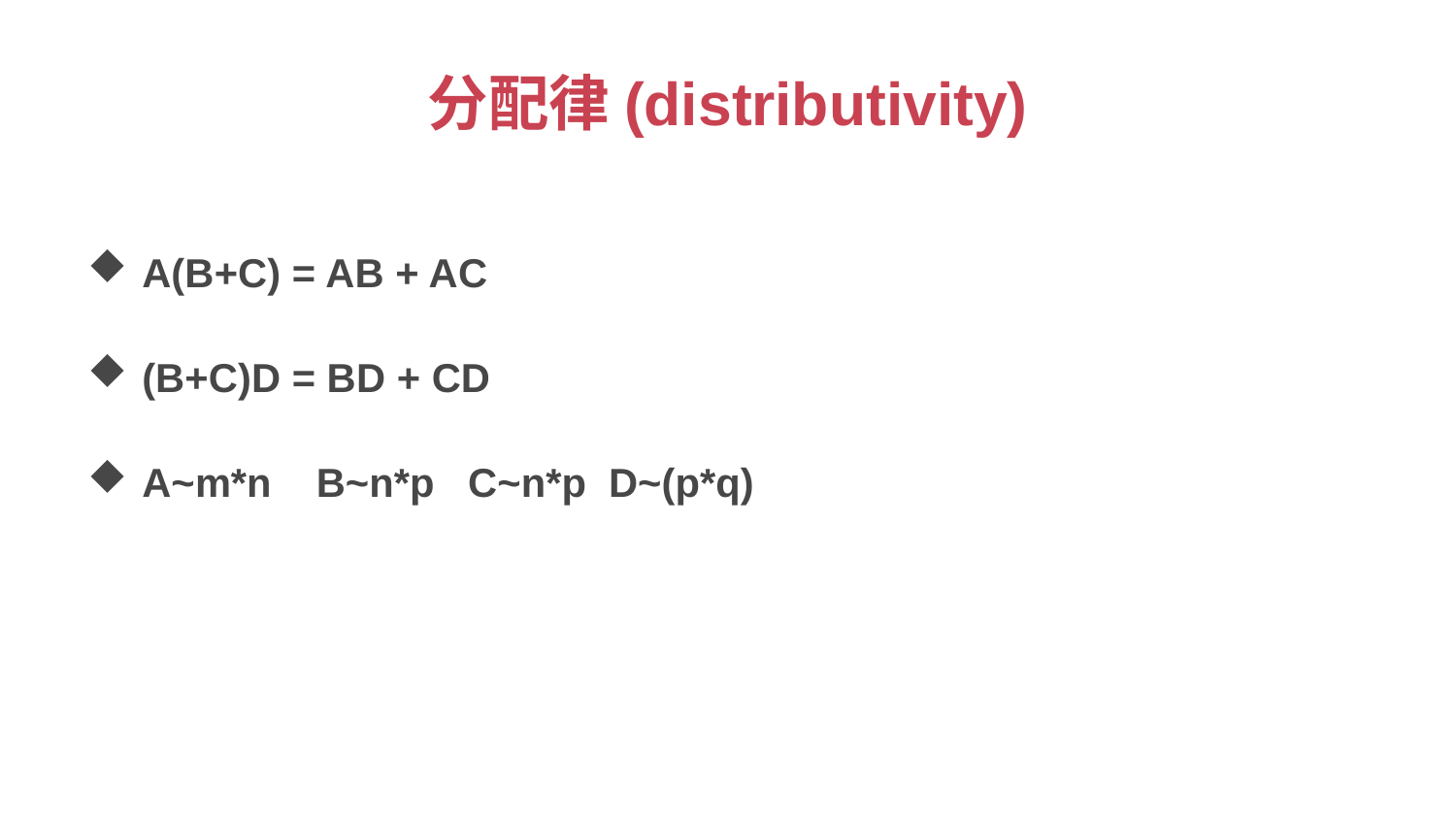

# 分配律(distributivity)
A(B+C) = AB + AC
(B+C)D = BD + CD
A~m*n    B~n*p   C~n*p  D~(p*q)